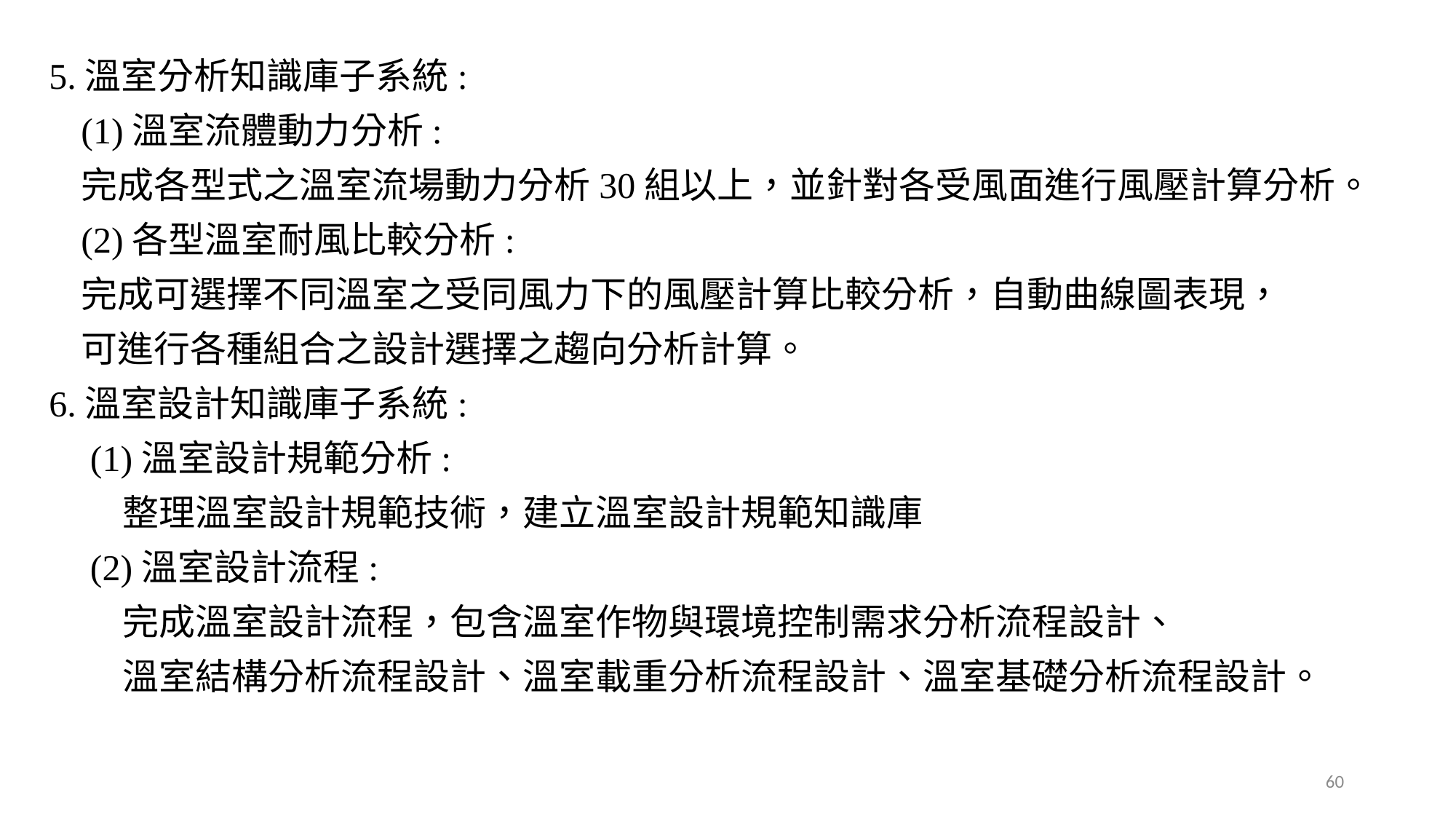

5.溫室分析知識庫子系統:
(1)溫室流體動力分析:
完成各型式之溫室流場動力分析30組以上，並針對各受風面進行風壓計算分析。
(2)各型溫室耐風比較分析:
完成可選擇不同溫室之受同風力下的風壓計算比較分析，自動曲線圖表現，
可進行各種組合之設計選擇之趨向分析計算。
6.溫室設計知識庫子系統:
 (1)溫室設計規範分析:
    整理溫室設計規範技術，建立溫室設計規範知識庫
 (2)溫室設計流程:
    完成溫室設計流程，包含溫室作物與環境控制需求分析流程設計、
    溫室結構分析流程設計、溫室載重分析流程設計、溫室基礎分析流程設計。
60